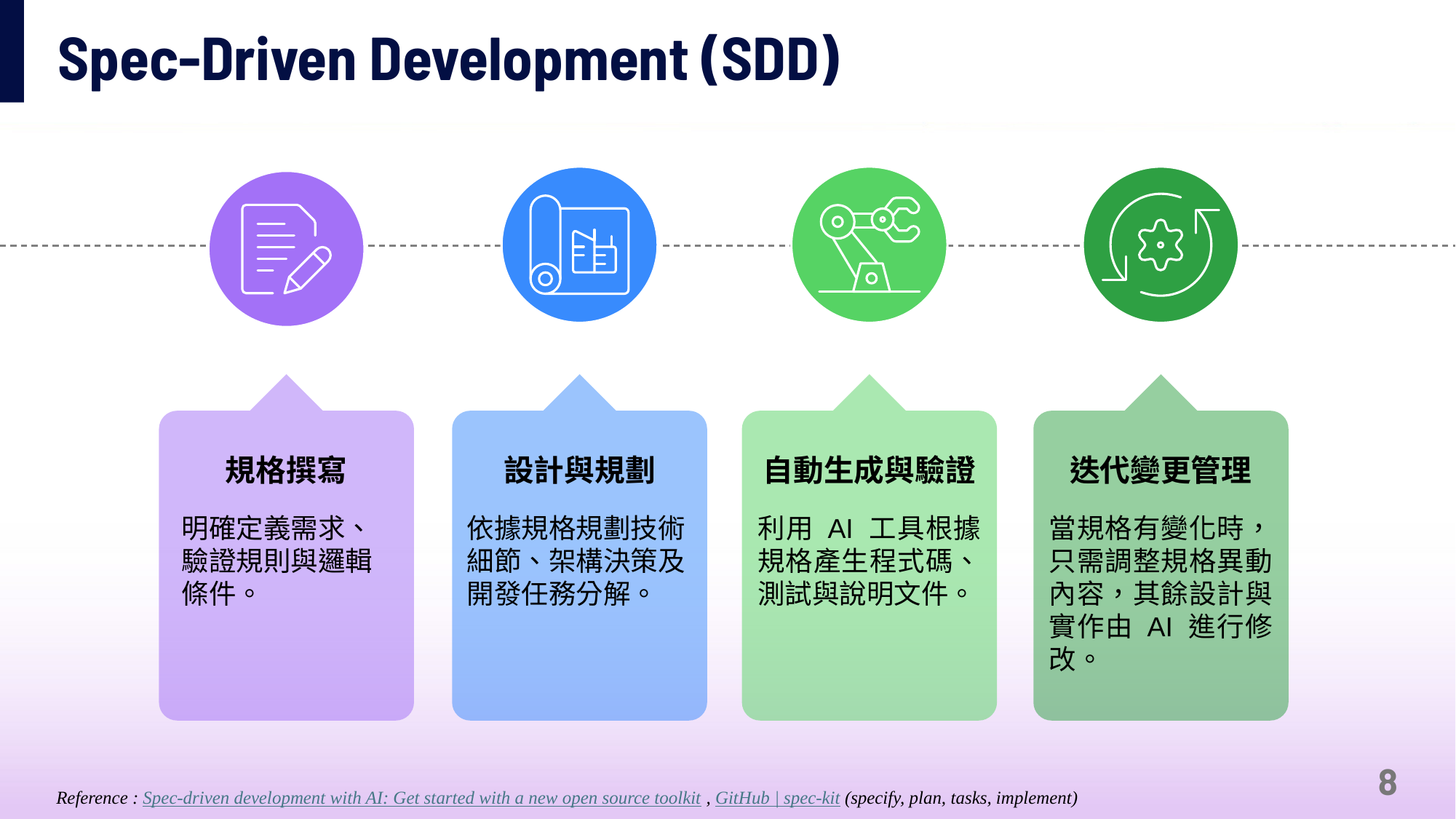

# Spec-Driven Development (SDD)

規格撰寫
設計與規劃
自動生成與驗證
迭代變更管理
利用 AI 工具根據規格產生程式碼、測試與說明文件。
當規格有變化時，只需調整規格異動內容，其餘設計與實作由 AI 進行修改。
明確定義需求、驗證規則與邏輯條件。
依據規格規劃技術細節、架構決策及開發任務分解。
8
Reference : Spec-driven development with AI: Get started with a new open source toolkit , GitHub | spec-kit (specify, plan, tasks, implement)